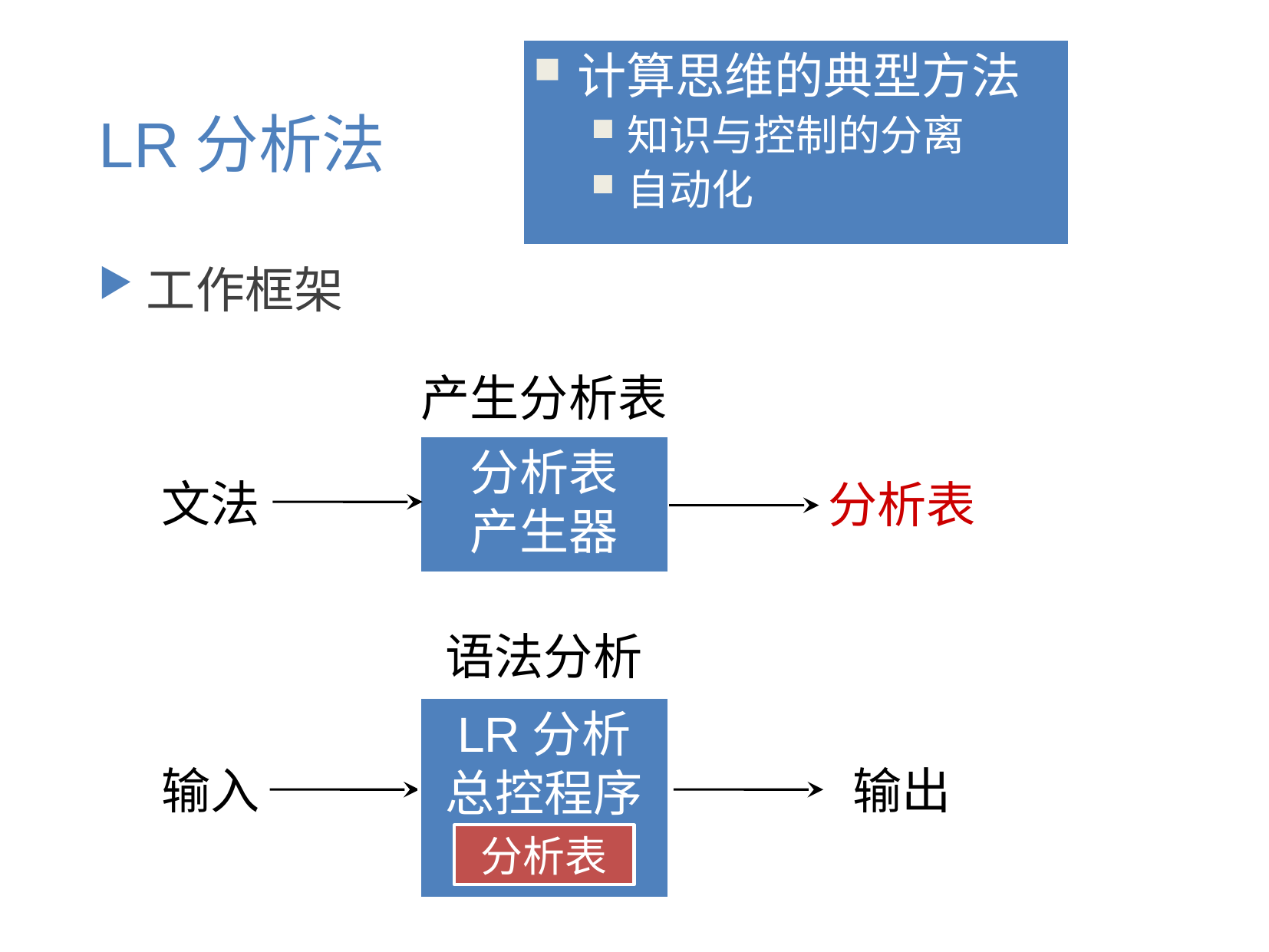

计算思维的典型方法
知识与控制的分离
自动化
# LR分析法
工作框架
产生分析表
分析表
产生器
文法
分析表

语法分析
LR分析
总控程序
输入
输出

分析表